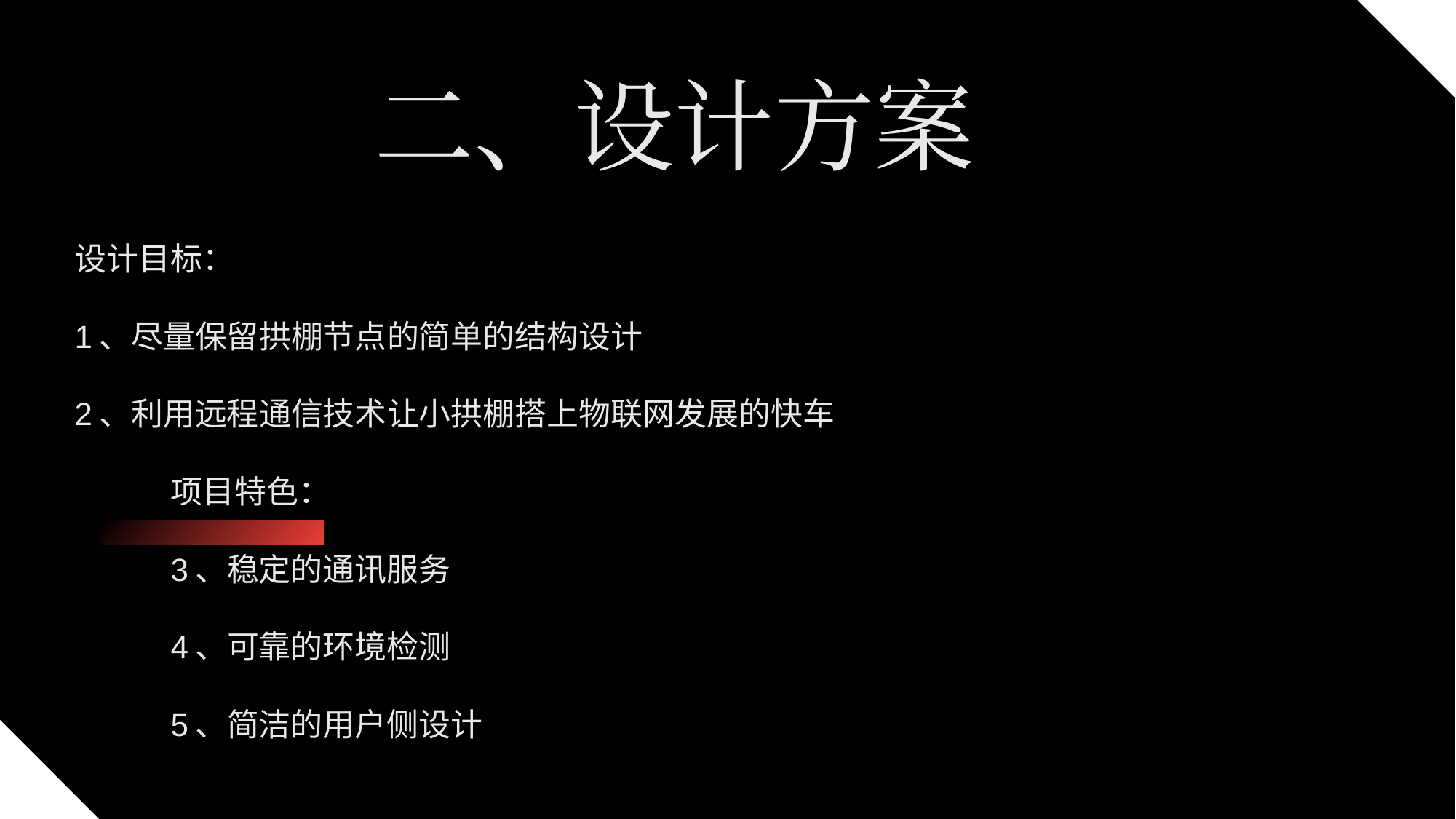

# 二、设计方案
设计目标：
1、尽量保留拱棚节点的简单的结构设计
2、利用远程通信技术让小拱棚搭上物联网发展的快车
		项目特色：
			3、稳定的通讯服务
			4、可靠的环境检测
			5、简洁的用户侧设计

2023/3/25